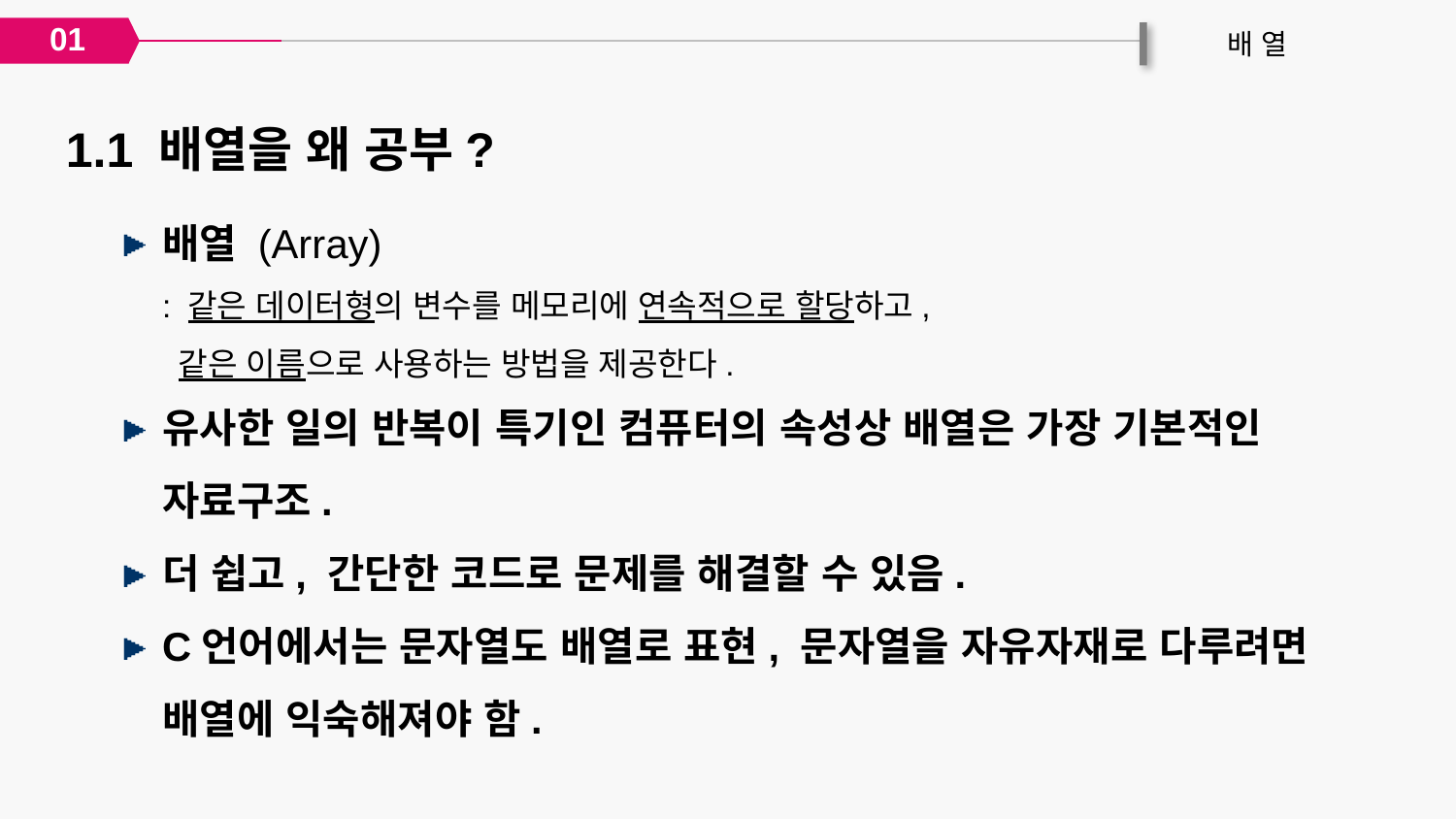

01

배 열

1.1 배열을 왜 공부?

배열 (Array)
	: 같은 데이터형의 변수를 메모리에 연속적으로 할당하고,
      같은 이름으로 사용하는 방법을 제공한다.

유사한 일의 반복이 특기인 컴퓨터의 속성상 배열은 가장 기본적인 자료구조.
더 쉽고, 간단한 코드로 문제를 해결할 수 있음.
C언어에서는 문자열도 배열로 표현, 문자열을 자유자재로 다루려면 배열에 익숙해져야 함.